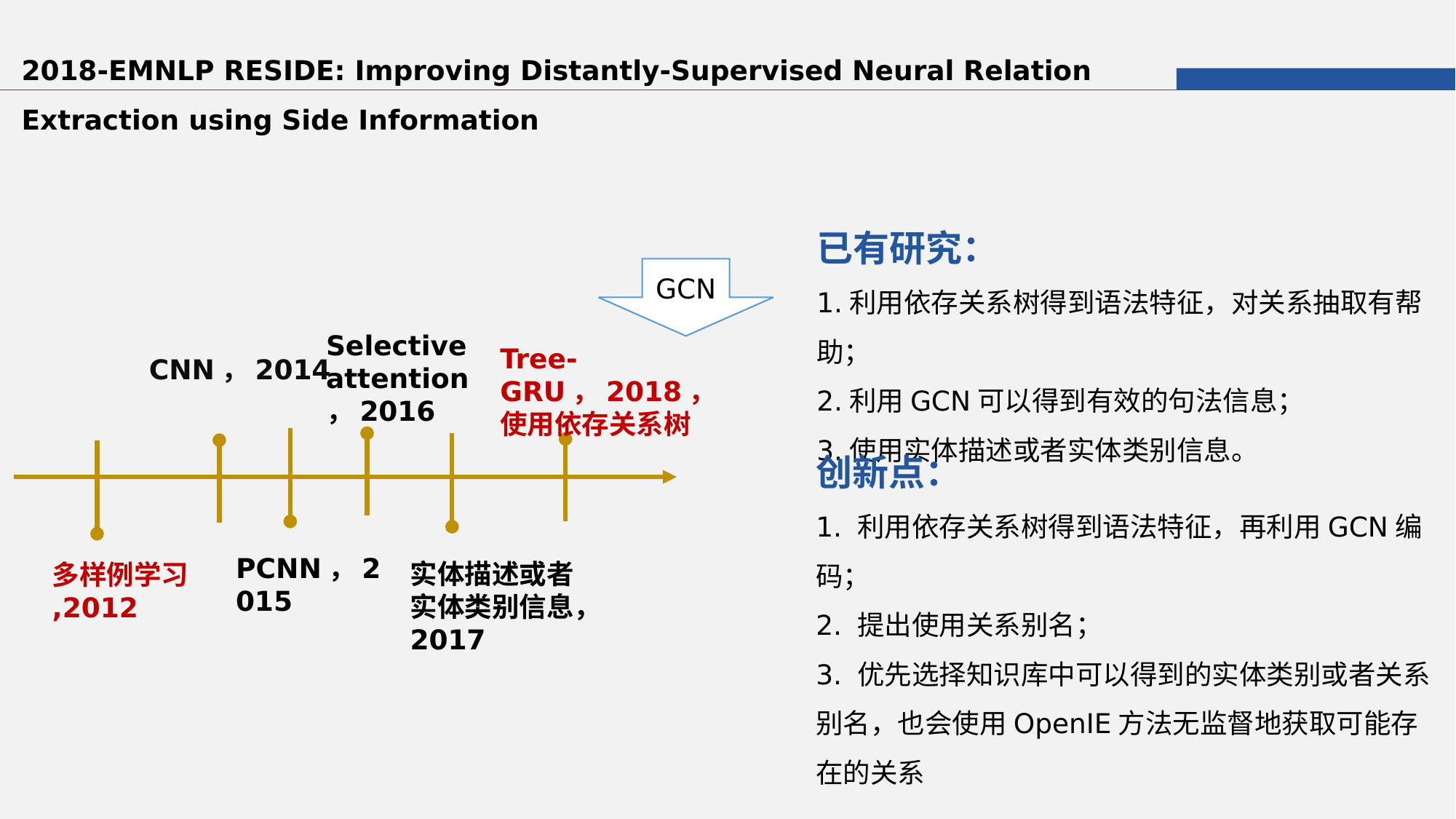

2018-EMNLP RESIDE: Improving Distantly-Supervised Neural Relation Extraction using Side Information
已有研究：
1.利用依存关系树得到语法特征，对关系抽取有帮助；
2.利用GCN可以得到有效的句法信息；
3.使用实体描述或者实体类别信息。
GCN
Selective attention，2016
Tree-GRU，2018，
使用依存关系树
CNN，2014
创新点：
1. 利用依存关系树得到语法特征，再利用GCN编码；
2. 提出使用关系别名；
3. 优先选择知识库中可以得到的实体类别或者关系别名，也会使用OpenIE方法无监督地获取可能存在的关系
PCNN，2015
实体描述或者实体类别信息，2017
多样例学习
,2012